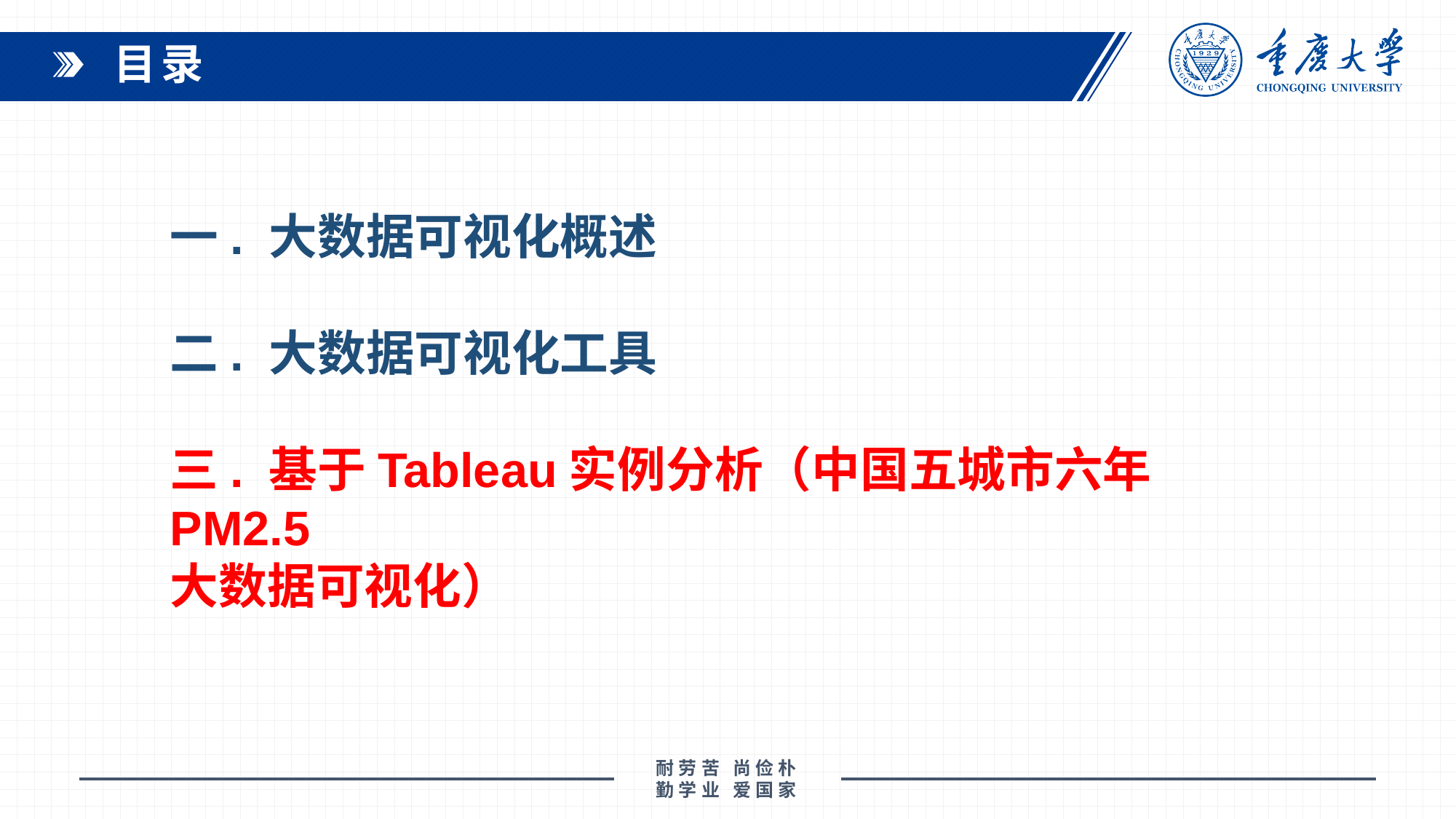

目录
一. 大数据可视化概述

二. 大数据可视化工具

三. 基于Tableau实例分析（中国五城市六年PM2.5
大数据可视化）